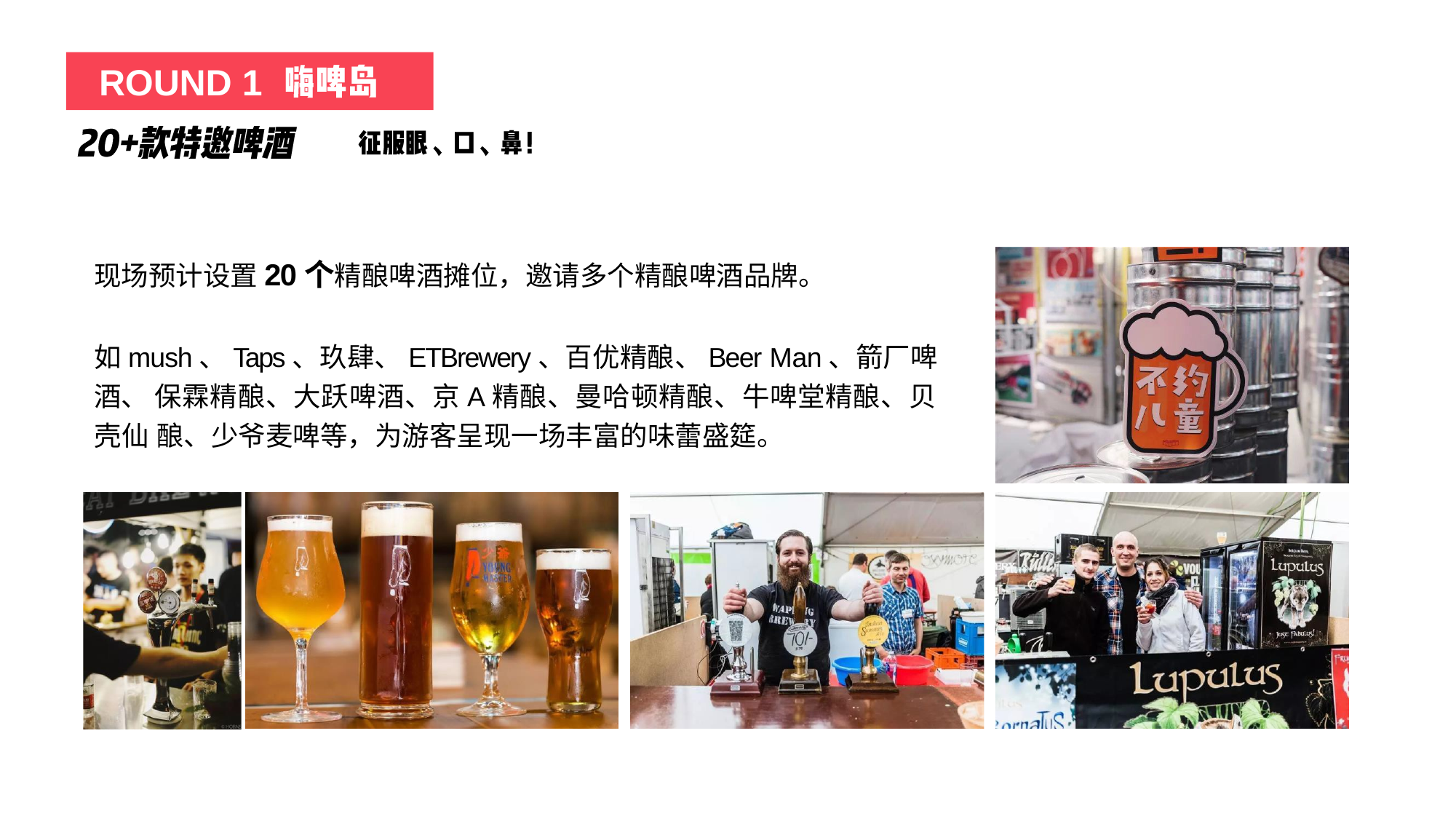

# ROUND 1

现场预计设置20个精酿啤酒摊位，邀请多个精酿啤酒品牌。

如mush、Taps、玖肆、ETBrewery、百优精酿、Beer Man、箭厂啤酒、 保霖精酿、大跃啤酒、京A精酿、曼哈顿精酿、牛啤堂精酿、贝壳仙 酿、少爷麦啤等，为游客呈现一场丰富的味蕾盛筵。